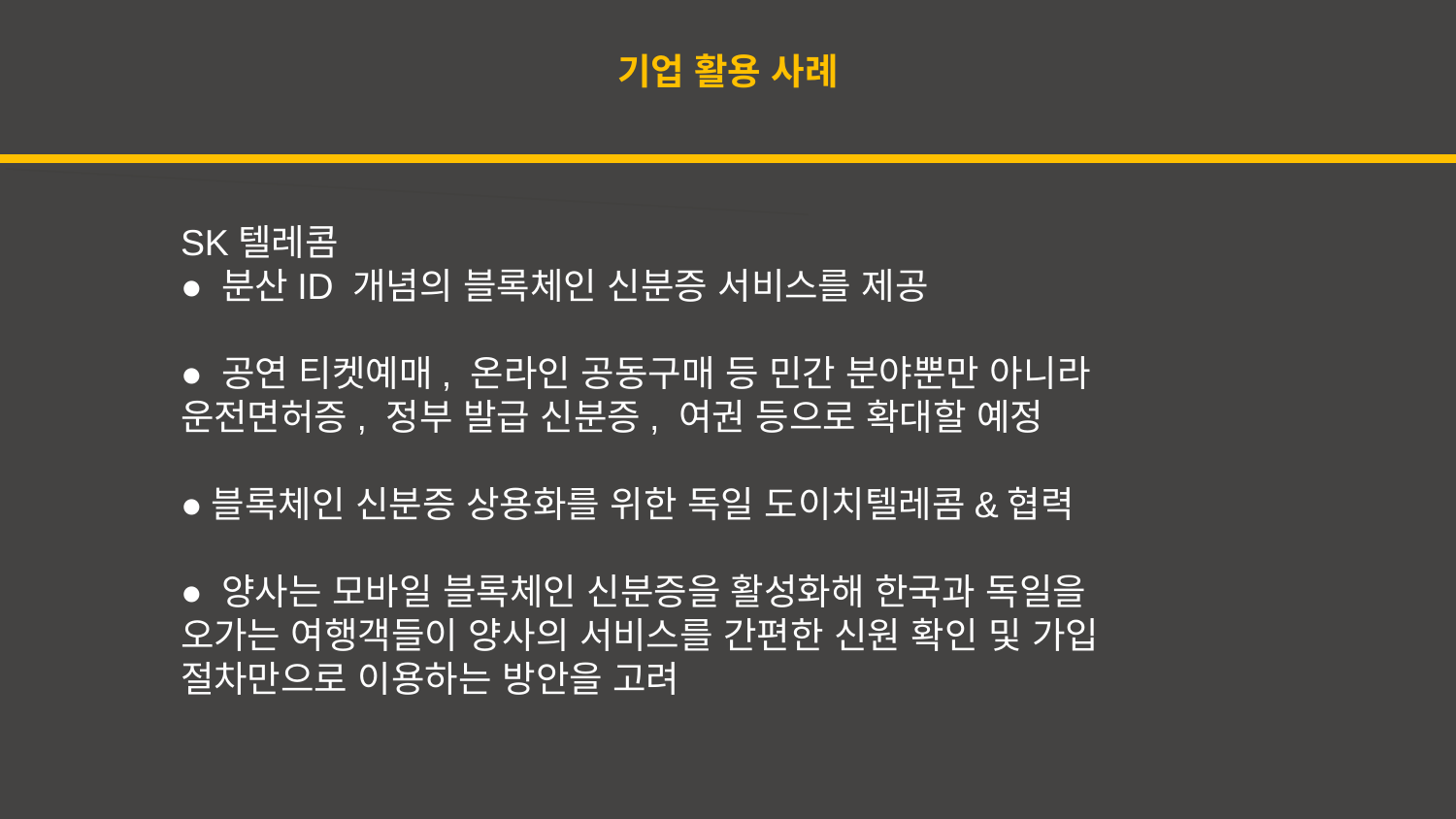

기업 활용 사례

SK텔레콤
● 분산ID 개념의 블록체인 신분증 서비스를 제공

● 공연 티켓예매, 온라인 공동구매 등 민간 분야뿐만 아니라 운전면허증, 정부 발급 신분증, 여권 등으로 확대할 예정

●블록체인 신분증 상용화를 위한 독일 도이치텔레콤&협력

● 양사는 모바일 블록체인 신분증을 활성화해 한국과 독일을 오가는 여행객들이 양사의 서비스를 간편한 신원 확인 및 가입 절차만으로 이용하는 방안을 고려